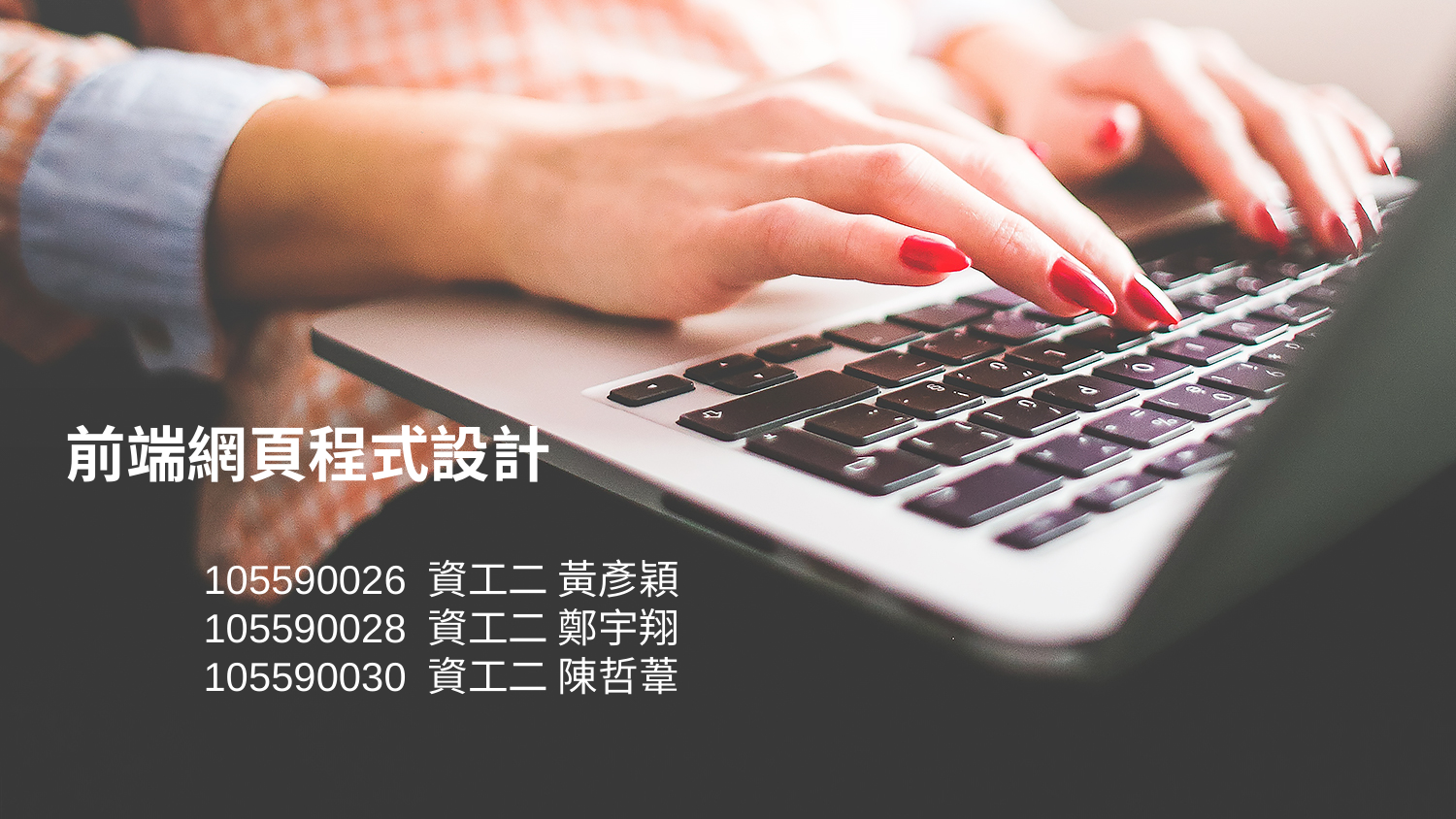

前端網頁程式設計
105590026 資工二 黃彥穎
105590028 資工二 鄭宇翔
105590030 資工二 陳哲葦